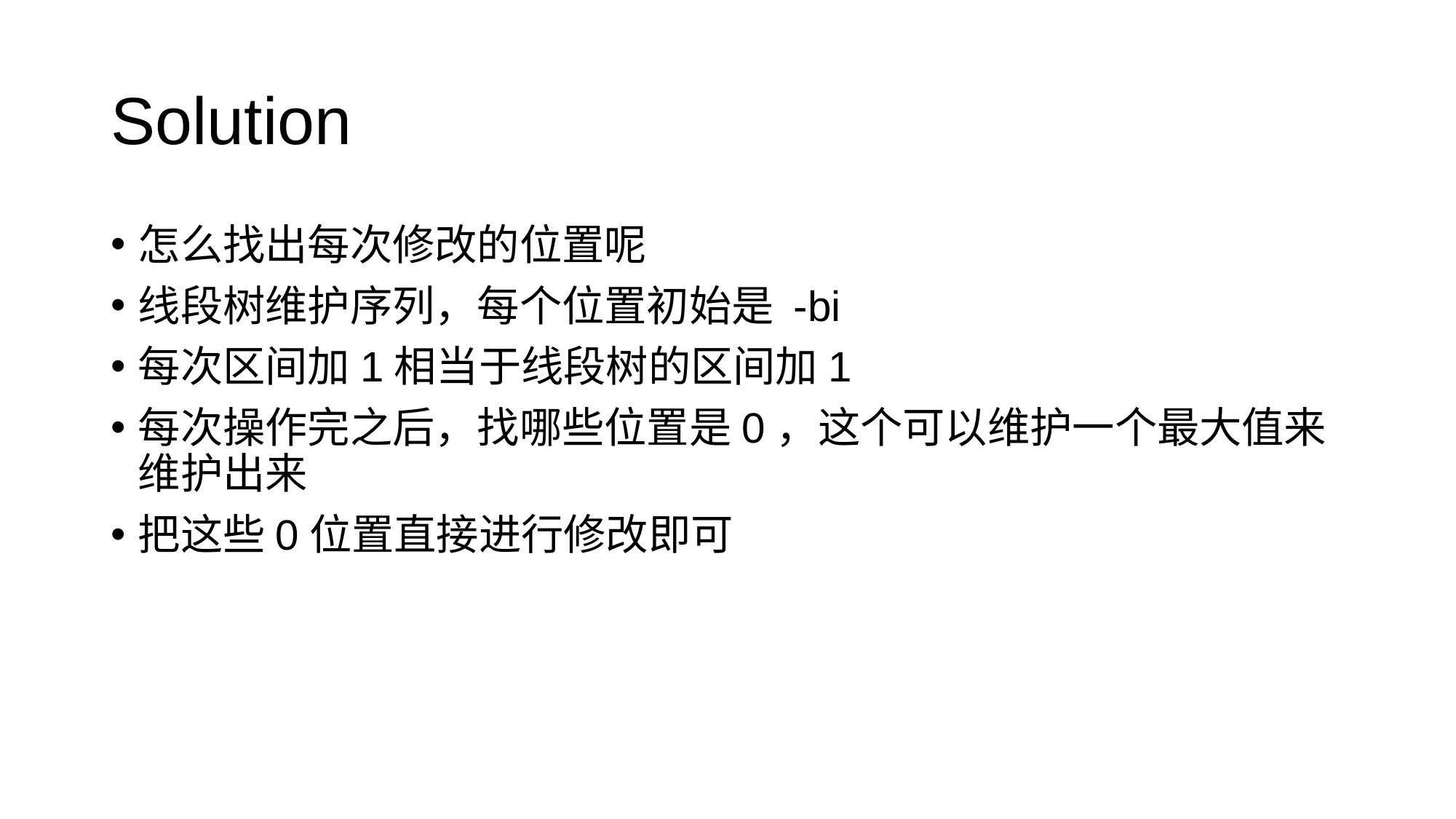

# Solution
怎么找出每次修改的位置呢
线段树维护序列，每个位置初始是 -bi
每次区间加1相当于线段树的区间加1
每次操作完之后，找哪些位置是0，这个可以维护一个最大值来维护出来
把这些0位置直接进行修改即可